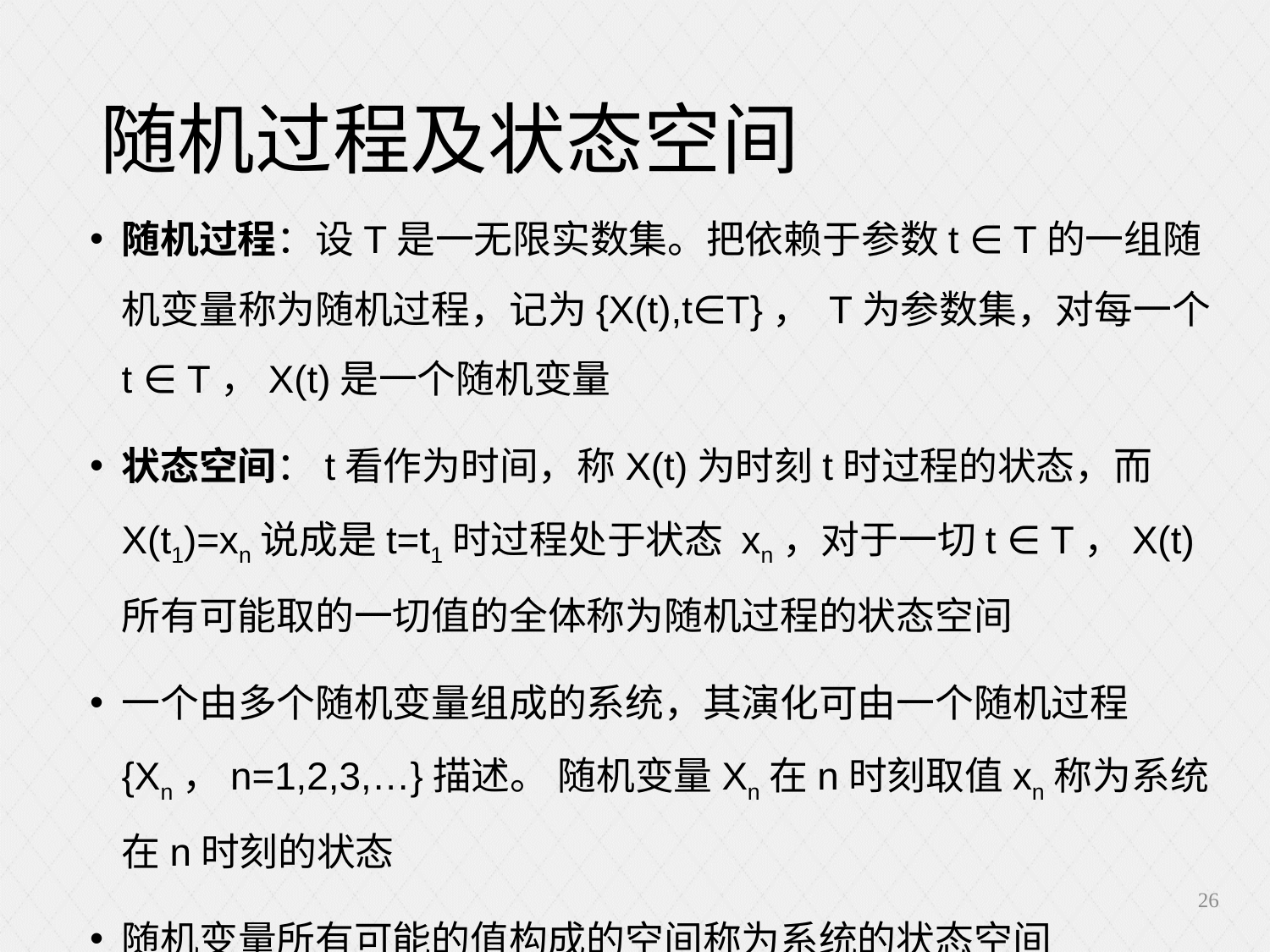

# 随机过程及状态空间
随机过程：设T是一无限实数集。把依赖于参数t ∈ T的一组随机变量称为随机过程，记为{X(t),t∈T}， T为参数集，对每一个t ∈ T，X(t)是一个随机变量
状态空间：t看作为时间，称X(t)为时刻t时过程的状态，而 X(t1)=xn说成是t=t1时过程处于状态 xn，对于一切t ∈ T，X(t)所有可能取的一切值的全体称为随机过程的状态空间
一个由多个随机变量组成的系统，其演化可由一个随机过程{Xn，n=1,2,3,…}描述。 随机变量Xn在n时刻取值xn称为系统在n时刻的状态
随机变量所有可能的值构成的空间称为系统的状态空间

26